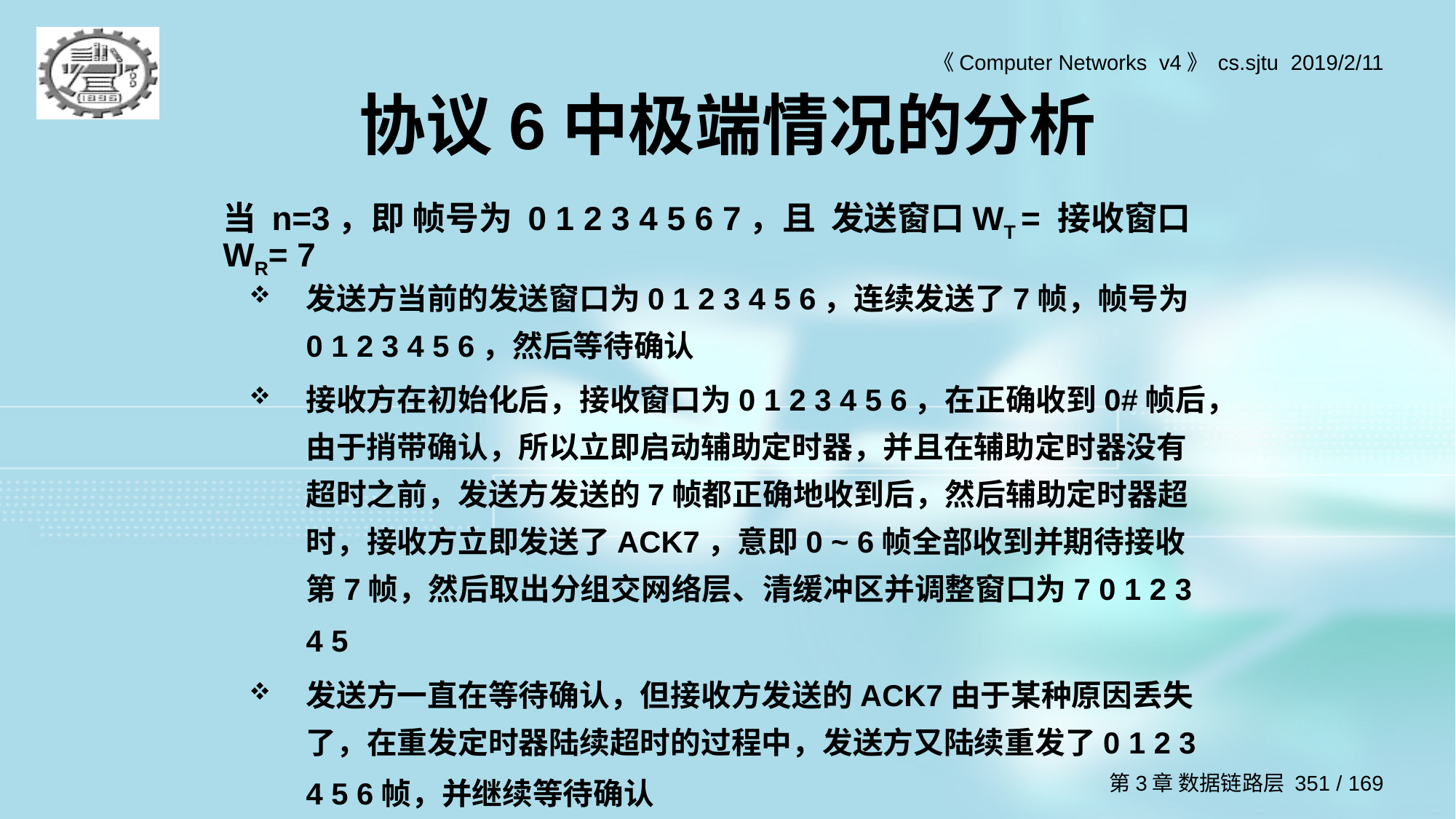

# 协议6中极端情况的分析
当 n=3，即 帧号为 0 1 2 3 4 5 6 7，且  发送窗口WT = 接收窗口WR= 7
发送方当前的发送窗口为0 1 2 3 4 5 6，连续发送了7帧，帧号为0 1 2 3 4 5 6，然后等待确认
接收方在初始化后，接收窗口为0 1 2 3 4 5 6，在正确收到0#帧后，由于捎带确认，所以立即启动辅助定时器，并且在辅助定时器没有超时之前，发送方发送的7帧都正确地收到后，然后辅助定时器超时，接收方立即发送了ACK7，意即0 ~ 6帧全部收到并期待接收第7帧，然后取出分组交网络层、清缓冲区并调整窗口为7 0 1 2 3 4 5
发送方一直在等待确认，但接收方发送的ACK7由于某种原因丢失了，在重发定时器陆续超时的过程中，发送方又陆续重发了0 1 2 3 4 5 6帧，并继续等待确认